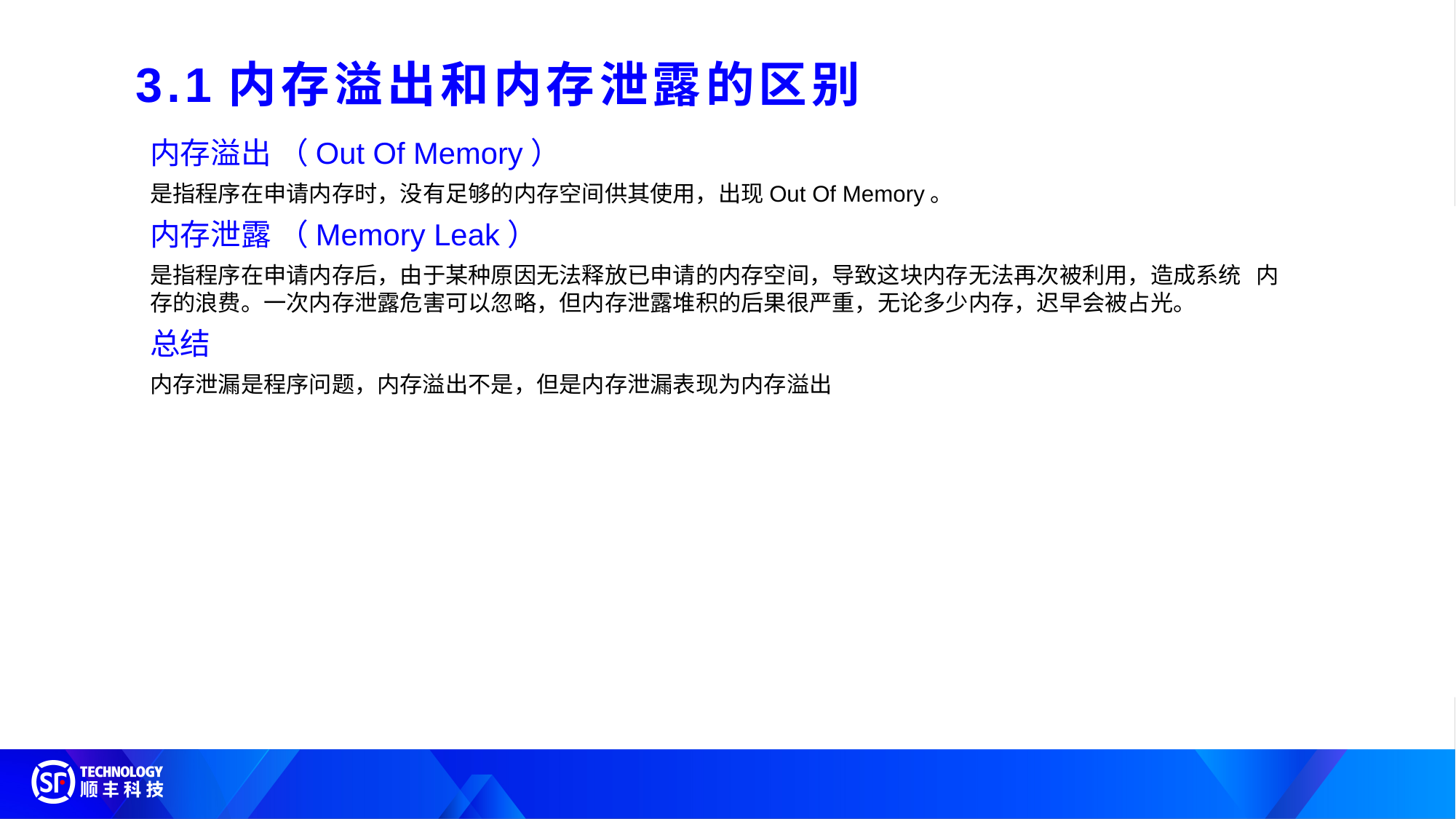

3.1内存溢出和内存泄露的区别

内存溢出 （Out Of Memory）
是指程序在申请内存时，没有足够的内存空间供其使用，出现Out Of Memory。
内存泄露 （Memory Leak）
是指程序在申请内存后，由于某种原因无法释放已申请的内存空间，导致这块内存无法再次被利用，造成系统   内存的浪费。一次内存泄露危害可以忽略，但内存泄露堆积的后果很严重，无论多少内存，迟早会被占光。
总结
内存泄漏是程序问题，内存溢出不是，但是内存泄漏表现为内存溢出